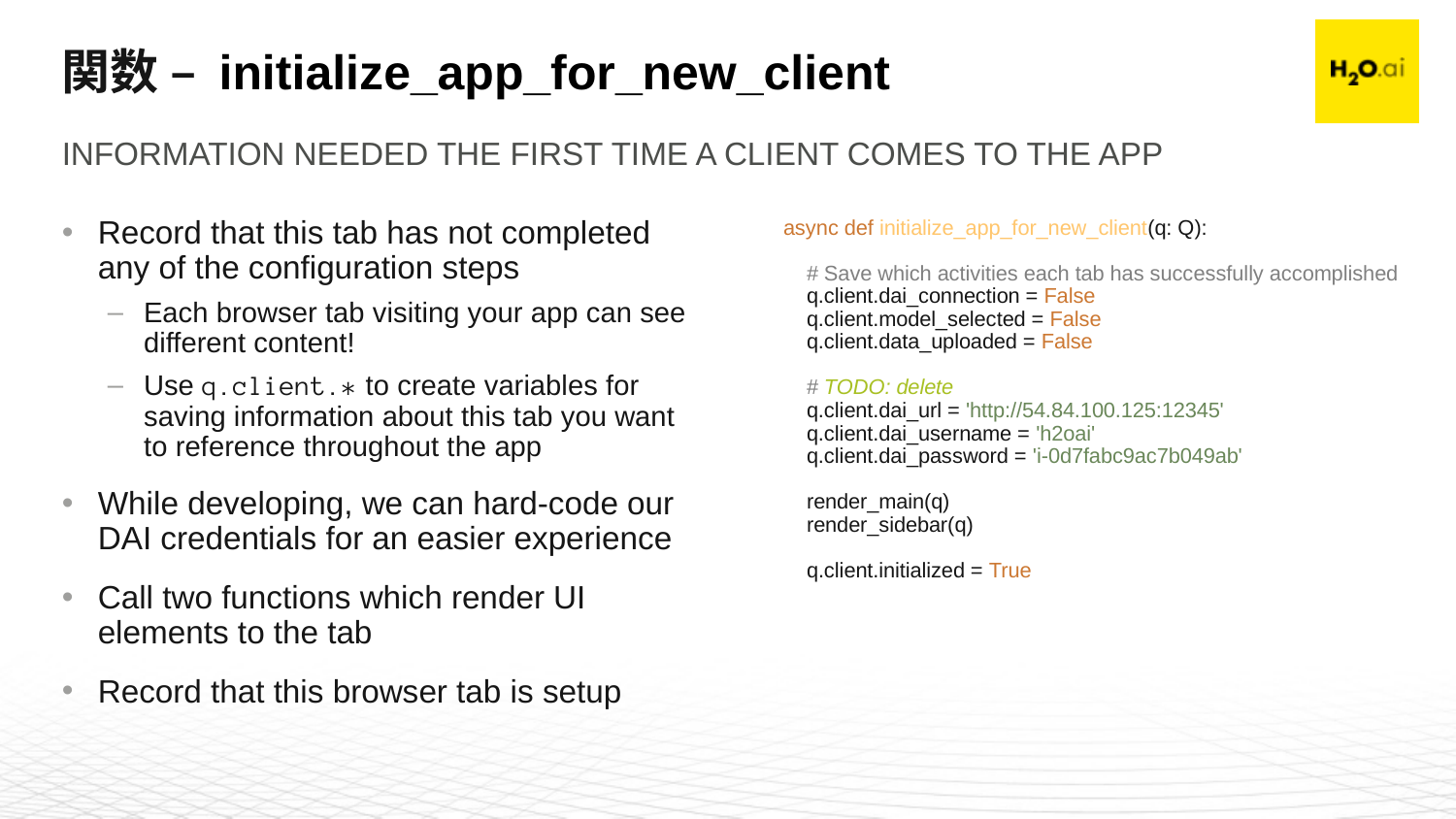

# 関数 – initialize_app_for_new_client
Information needed the first time a client comes to the app
Record that this tab has not completed any of the configuration steps
Each browser tab visiting your app can see different content!
Use q.client.* to create variables for saving information about this tab you want to reference throughout the app
While developing, we can hard-code our DAI credentials for an easier experience
Call two functions which render UI elements to the tab
Record that this browser tab is setup

async def initialize_app_for_new_client(q: Q):
    # Save which activities each tab has successfully accomplished
    q.client.dai_connection = False
    q.client.model_selected = False
    q.client.data_uploaded = False
    # TODO: delete
    q.client.dai_url = 'http://54.84.100.125:12345'
    q.client.dai_username = 'h2oai'
    q.client.dai_password = 'i-0d7fabc9ac7b049ab'
    render_main(q)
    render_sidebar(q)
    q.client.initialized = True